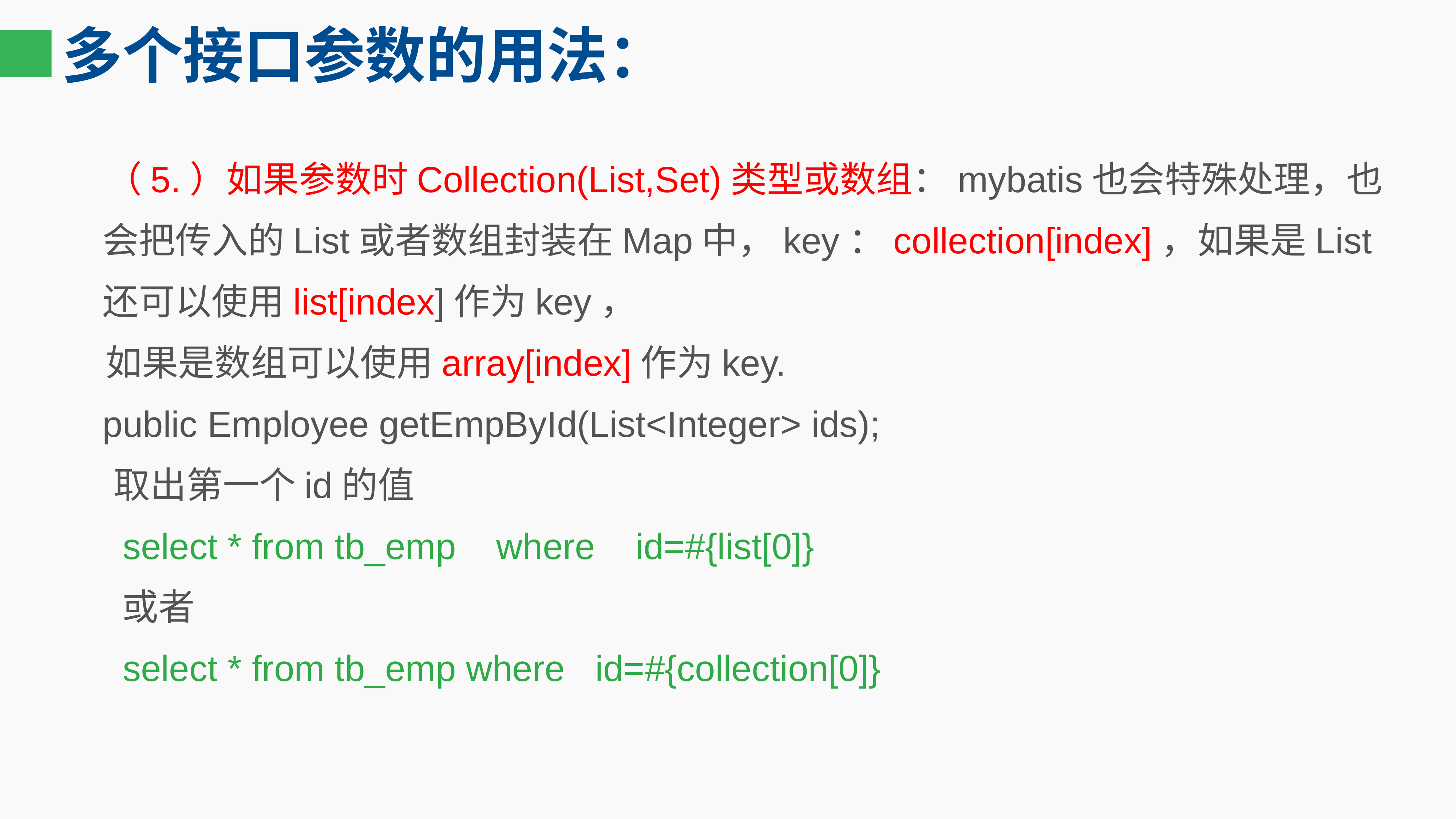

# 多个接口参数的用法：
   （5.）如果参数时Collection(List,Set)类型或数组：mybatis也会特殊处理，也会把传入的List或者数组封装在Map中，key：collection[index]，如果是List还可以使用list[index]作为key，
   如果是数组可以使用array[index]作为key.
   public Employee getEmpById(List<Integer> ids);
    取出第一个id的值
     select * from tb_emp    where    id=#{list[0]}
     或者
     select * from tb_emp where   id=#{collection[0]}